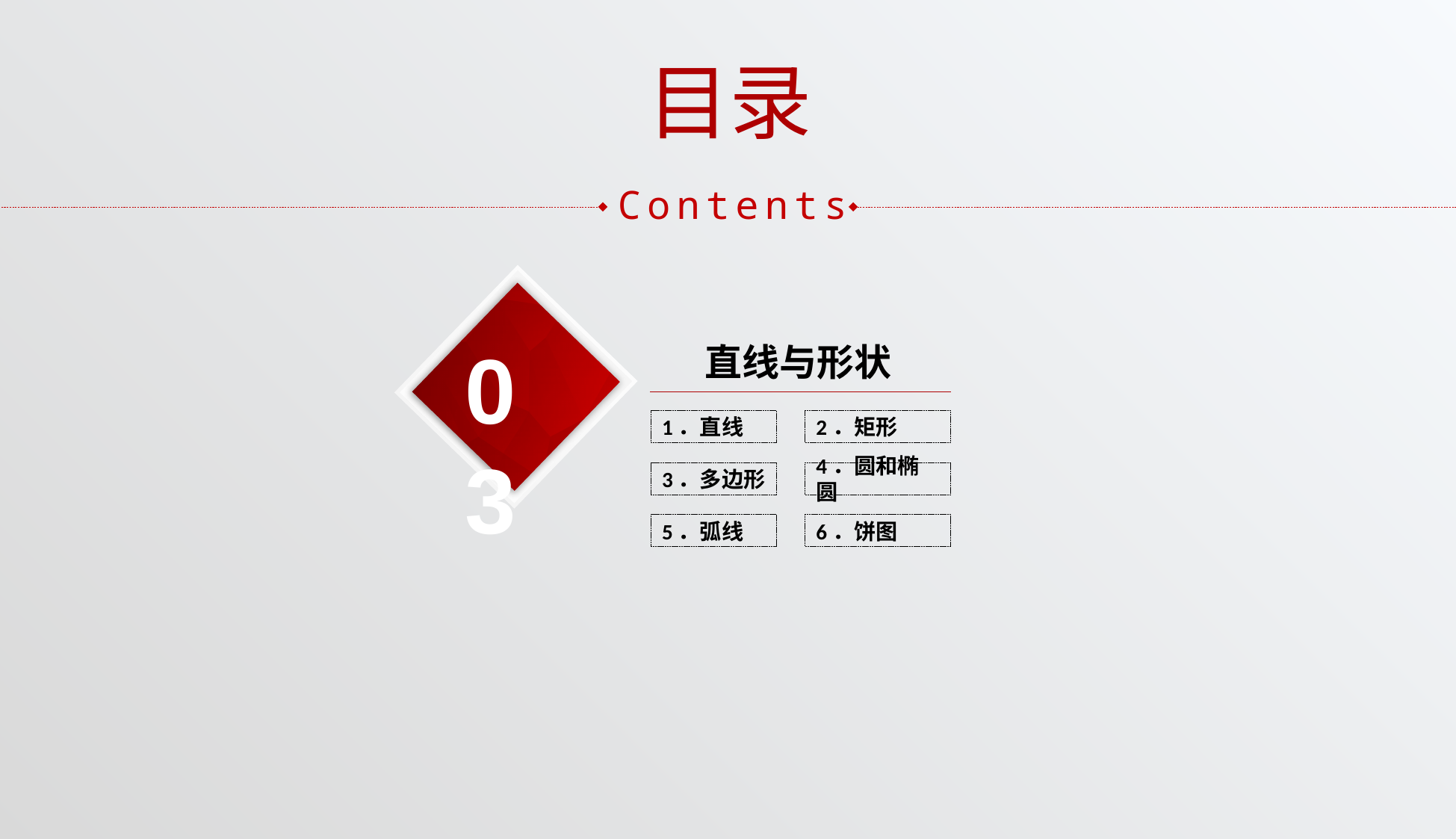

目录
Contents

03
直线与形状
1．直线
2．矩形
3．多边形
4．圆和椭圆
5．弧线
6．饼图